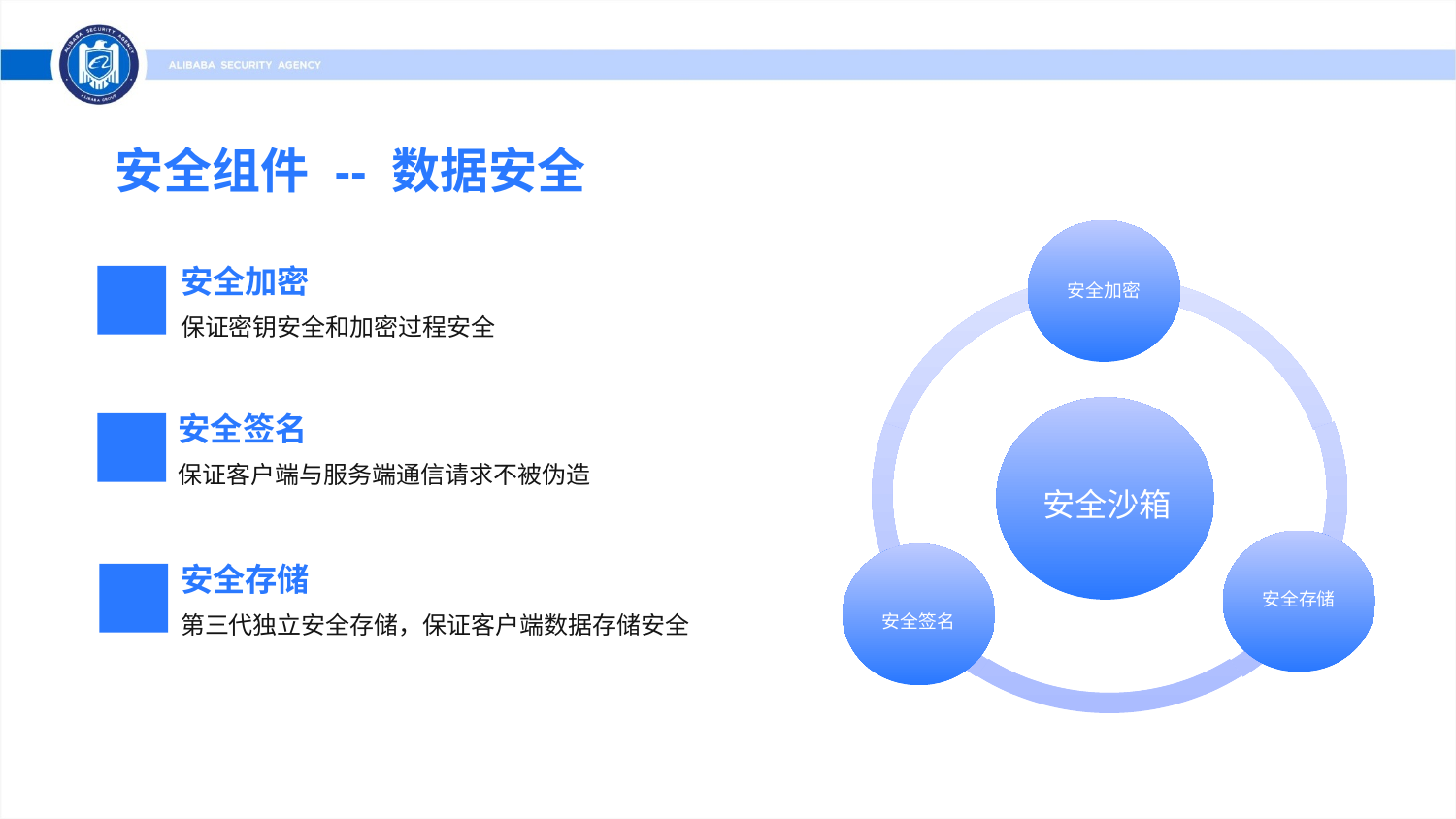

安全组件 -- 数据安全

安全加密

安全沙箱

安全存储

安全签名
安全加密
保证密钥安全和加密过程安全

安全签名
保证客户端与服务端通信请求不被伪造

安全存储
第三代独立安全存储，保证客户端数据存储安全